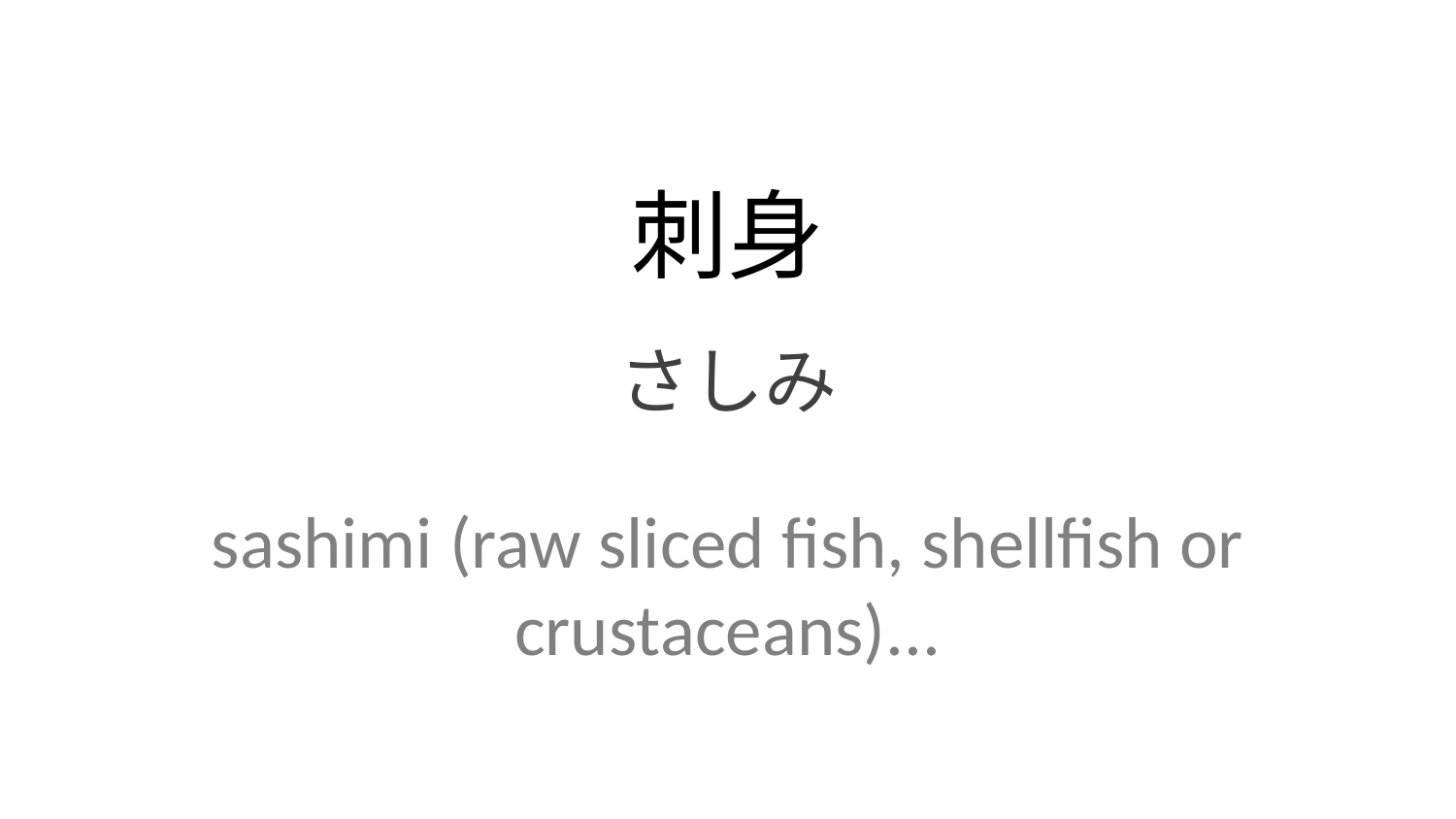

刺身

さしみ
sashimi (raw sliced fish, shellfish or crustaceans)...